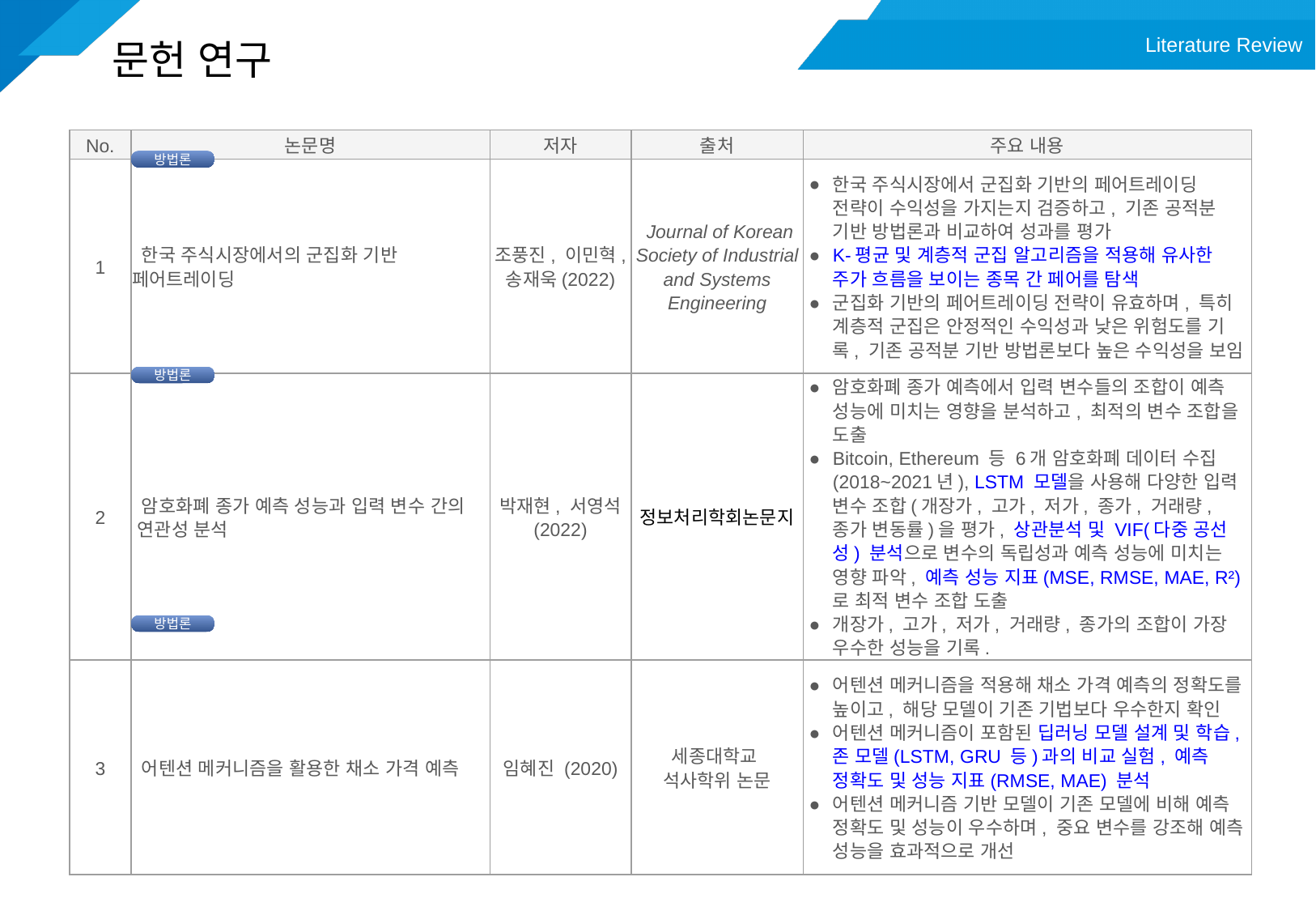

Literature Review
# 문헌 연구
| No. | 논문명 | 저자 | 출처 | 주요 내용 |
| --- | --- | --- | --- | --- |
| 1 | 한국 주식시장에서의 군집화 기반 페어트레이딩 | 조풍진, 이민혁, 송재욱(2022) | Journal of Korean Society of Industrial and Systems Engineering | 한국 주식시장에서 군집화 기반의 페어트레이딩 전략이 수익성을 가지는지 검증하고, 기존 공적분 기반 방법론과 비교하여 성과를 평가 K-평균 및 계층적 군집 알고리즘을 적용해 유사한 주가 흐름을 보이는 종목 간 페어를 탐색 군집화 기반의 페어트레이딩 전략이 유효하며, 특히 계층적 군집은 안정적인 수익성과 낮은 위험도를 기록, 기존 공적분 기반 방법론보다 높은 수익성을 보임​ |
| 2 | 암호화폐 종가 예측 성능과 입력 변수 간의 연관성 분석 | 박재현, 서영석 (2022) | 정보처리학회논문지 | 암호화폐 종가 예측에서 입력 변수들의 조합이 예측 성능에 미치는 영향을 분석하고, 최적의 변수 조합을 도출 Bitcoin, Ethereum 등 6개 암호화폐 데이터 수집(2018~2021년), LSTM 모델을 사용해 다양한 입력 변수 조합(개장가, 고가, 저가, 종가, 거래량, 종가 변동률)을 평가, 상관분석 및 VIF(다중 공선성) 분석으로 변수의 독립성과 예측 성능에 미치는 영향 파악, 예측 성능 지표(MSE, RMSE, MAE, R²)로 최적 변수 조합 도출 개장가, 고가, 저가, 거래량, 종가의 조합이 가장 우수한 성능을 기록. |
| 3 | 어텐션 메커니즘을 활용한 채소 가격 예측 | 임혜진 (2020) | 세종대학교 석사학위 논문 | 어텐션 메커니즘을 적용해 채소 가격 예측의 정확도를 높이고, 해당 모델이 기존 기법보다 우수한지 확인 어텐션 메커니즘이 포함된 딥러닝 모델 설계 및 학습, 존 모델(LSTM, GRU 등)과의 비교 실험, 예측 정확도 및 성능 지표(RMSE, MAE) 분석 어텐션 메커니즘 기반 모델이 기존 모델에 비해 예측 정확도 및 성능이 우수하며, 중요 변수를 강조해 예측 성능을 효과적으로 개선 |
방법론
방법론
방법론